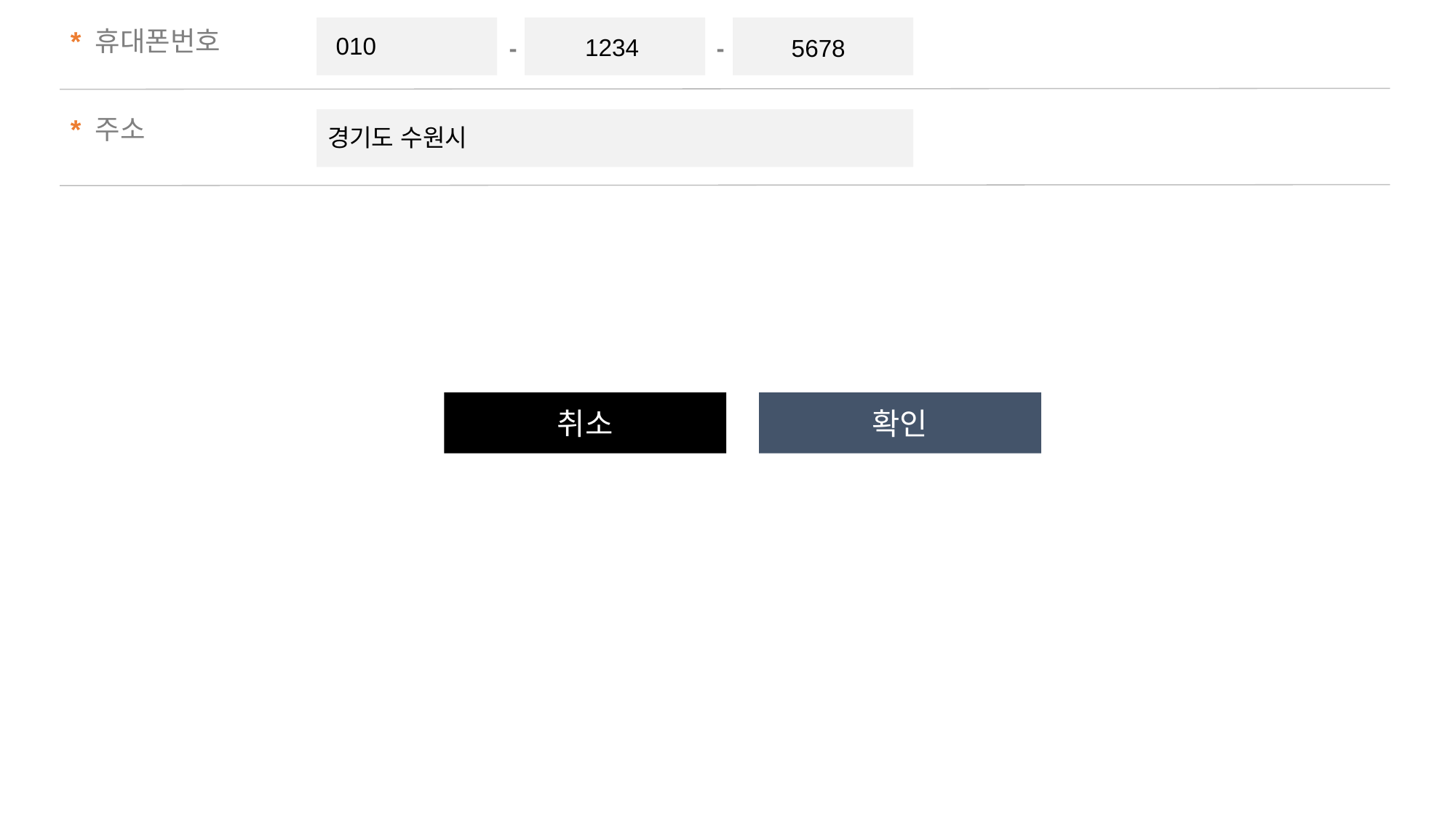

* 휴대폰번호
010
1234
5678
-
-
* 주소

경기도 수원시
취소
확인